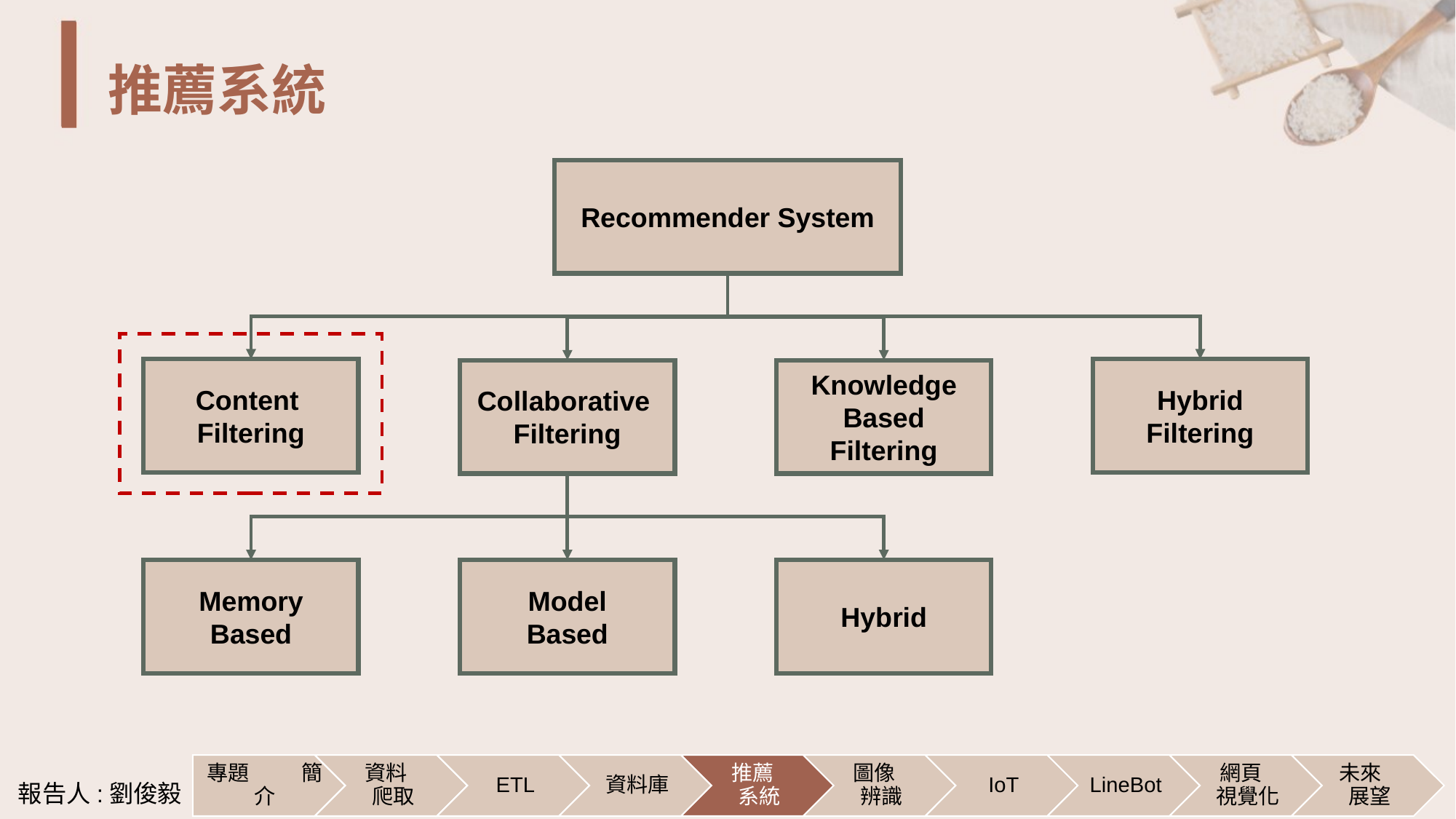

# 推薦系統
Recommender System

Content
Filtering
Hybrid
Filtering
Collaborative
Filtering
Knowledge Based Filtering
Memory
Based
Model
Based
Hybrid
專題           簡介
資料    爬取
ETL
資料庫
推薦    系統
圖像    辨識
IoT
LineBot
網頁    視覺化
未來     展望
報告人:劉俊毅